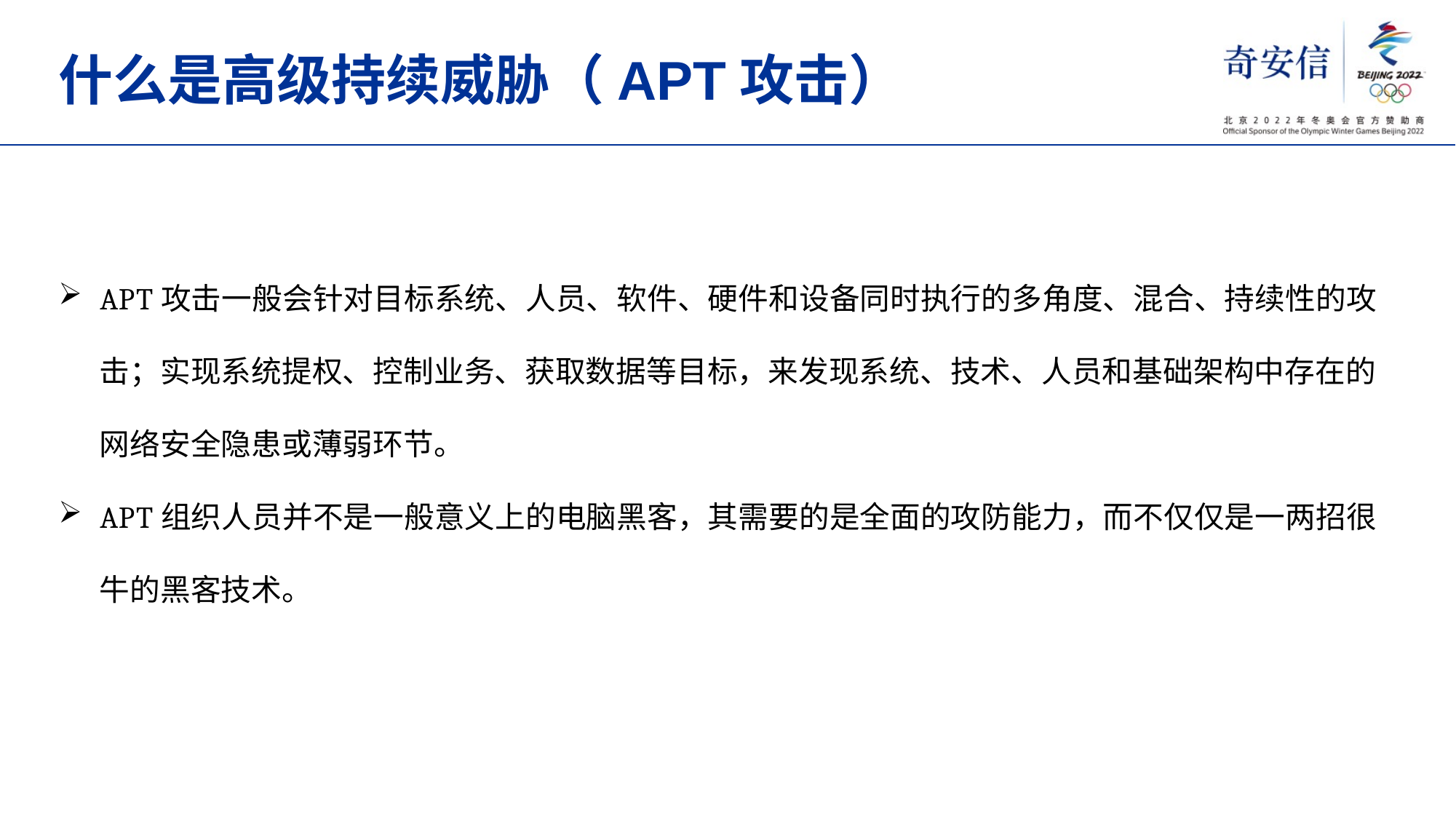

# 什么是高级持续威胁（APT攻击）

APT攻击一般会针对目标系统、人员、软件、硬件和设备同时执行的多角度、混合、持续性的攻击；实现系统提权、控制业务、获取数据等目标，来发现系统、技术、人员和基础架构中存在的网络安全隐患或薄弱环节。
APT组织人员并不是一般意义上的电脑黑客，其需要的是全面的攻防能力，而不仅仅是一两招很牛的黑客技术。